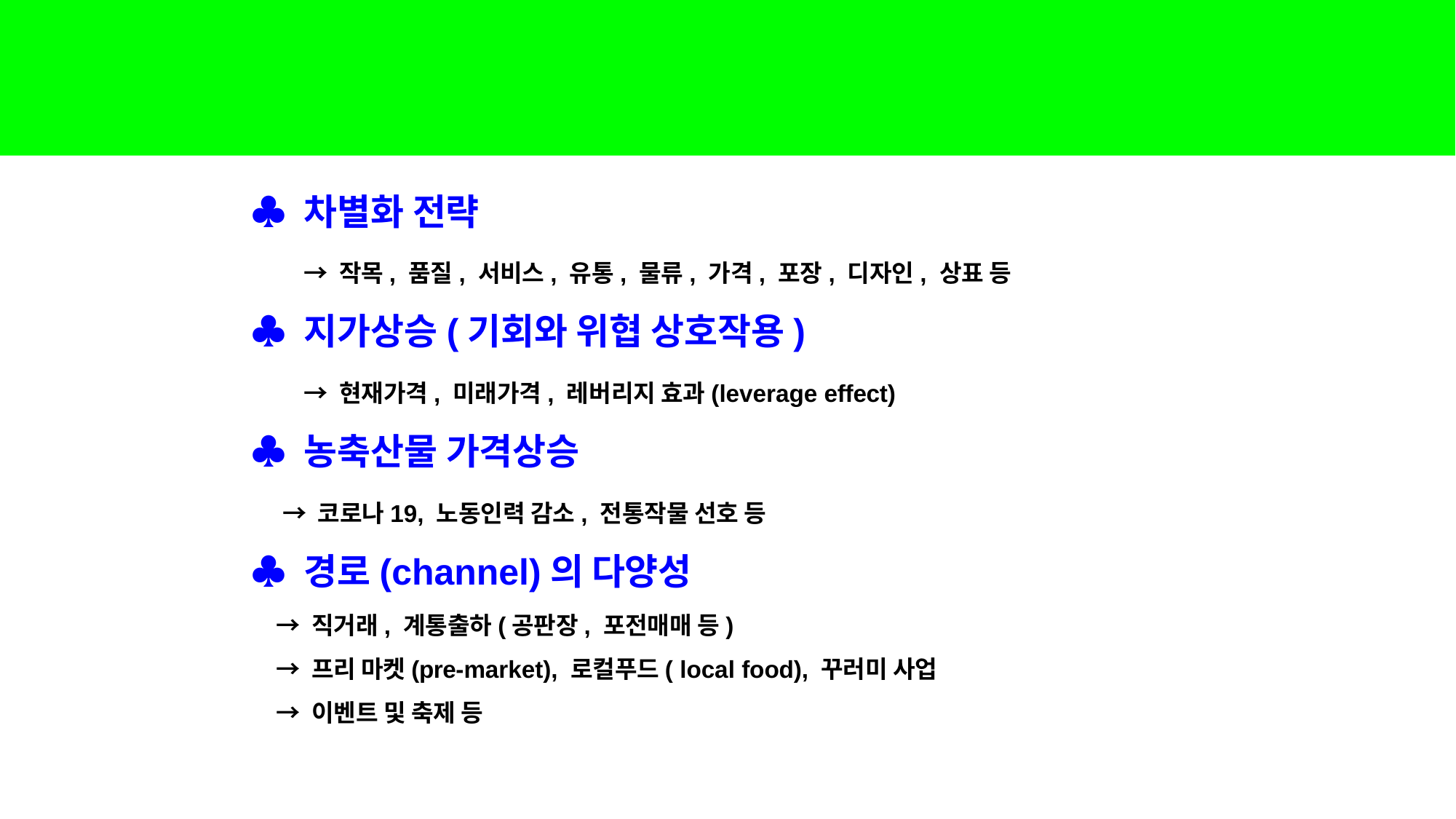

# ♣ 차별화 전략
→ 작목, 품질, 서비스, 유통, 물류, 가격, 포장, 디자인, 상표 등
♣ 지가상승(기회와 위협 상호작용)
→ 현재가격, 미래가격, 레버리지 효과(leverage effect)
♣ 농축산물 가격상승
→ 코로나19, 노동인력 감소, 전통작물 선호 등
♣ 경로(channel)의 다양성
→ 직거래, 계통출하(공판장, 포전매매 등)
→ 프리 마켓(pre-market), 로컬푸드( local food), 꾸러미 사업
→ 이벤트 및 축제 등